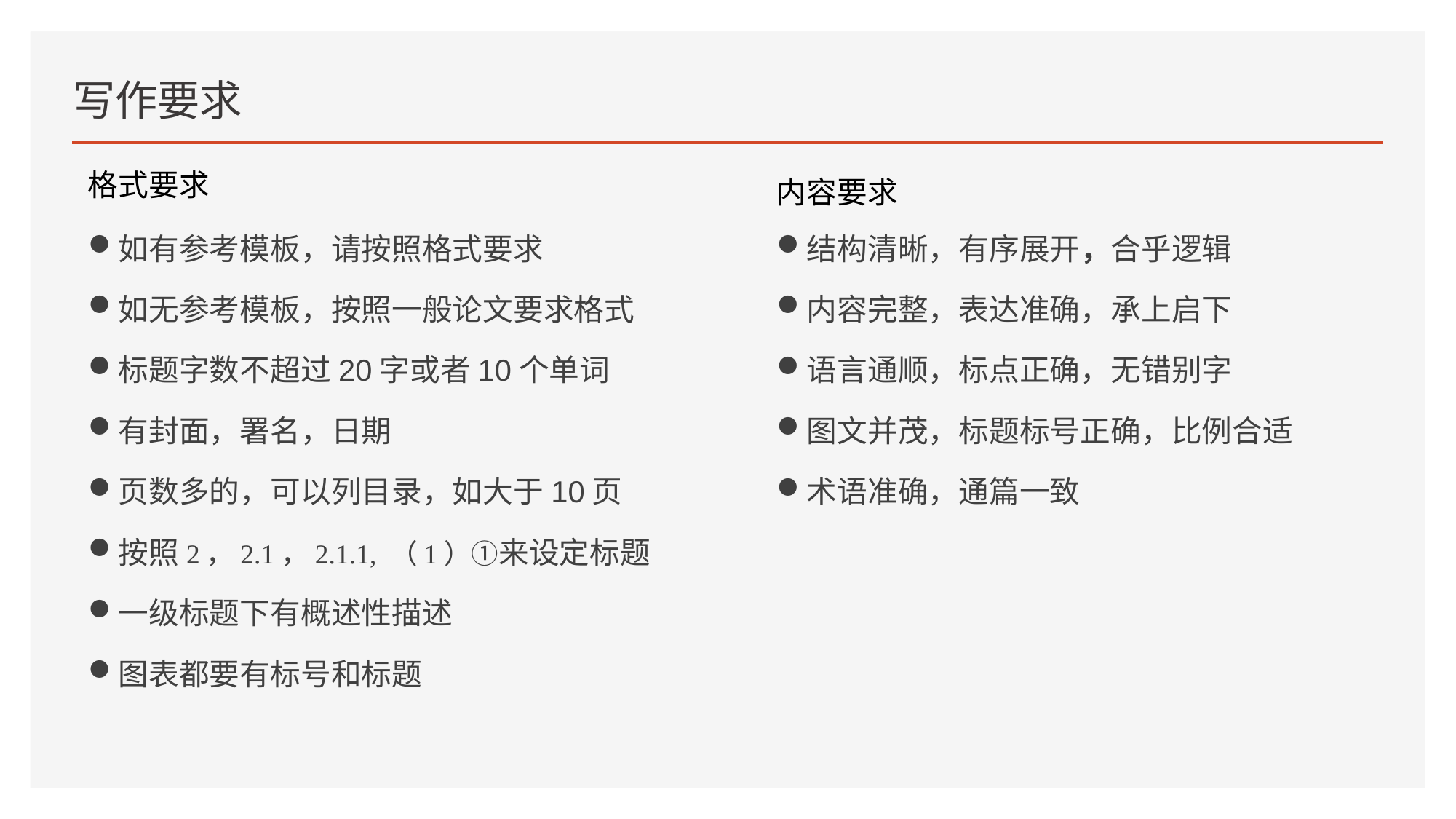

# 写作要求
格式要求
内容要求
如有参考模板，请按照格式要求
如无参考模板，按照一般论文要求格式
标题字数不超过20字或者10个单词
有封面，署名，日期
页数多的，可以列目录，如大于10页
按照2，2.1，2.1.1, （1）①来设定标题
一级标题下有概述性描述
图表都要有标号和标题

结构清晰，有序展开，合乎逻辑
内容完整，表达准确，承上启下
语言通顺，标点正确，无错别字
图文并茂，标题标号正确，比例合适
术语准确，通篇一致